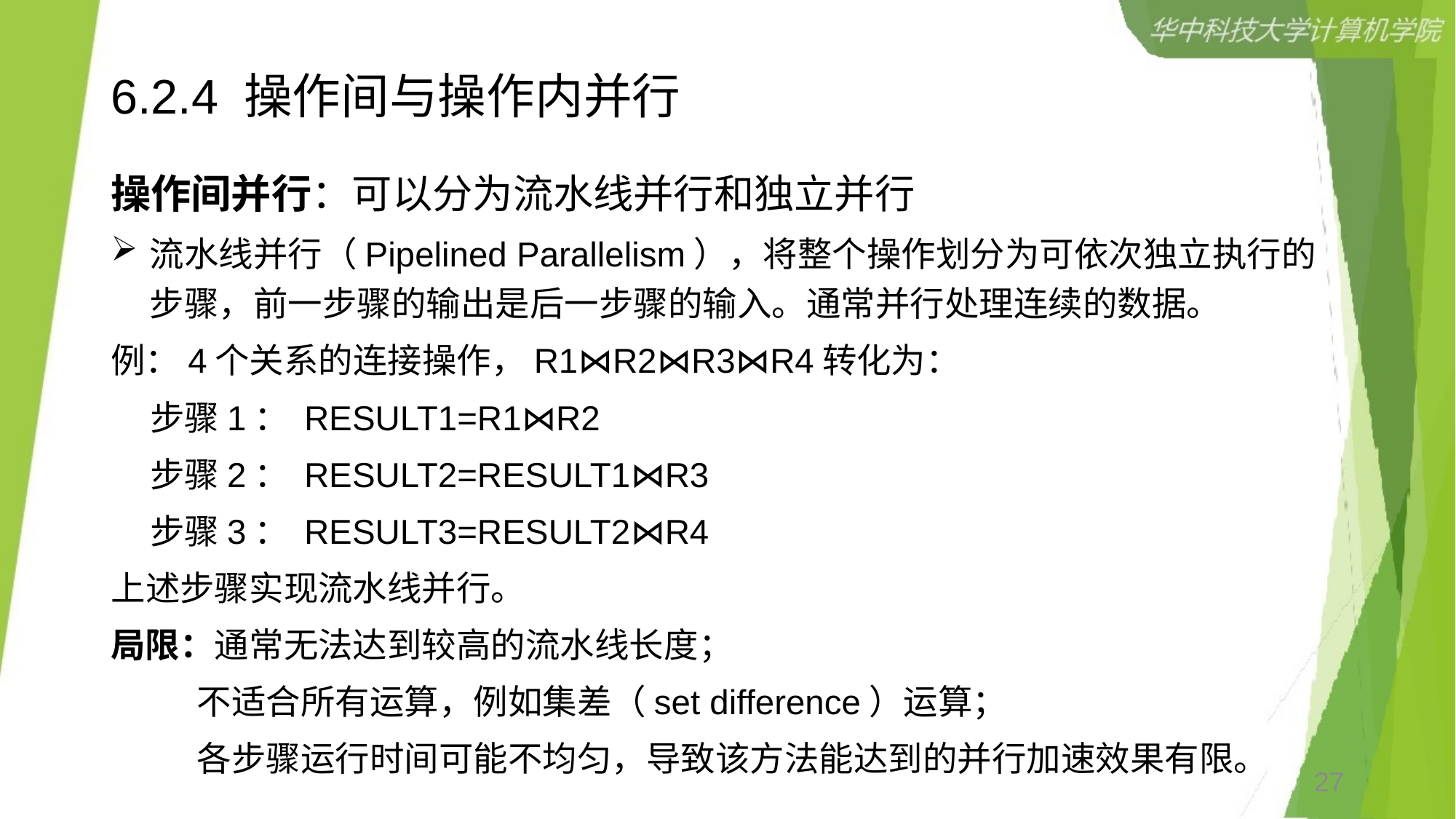

# 6.2.4 操作间与操作内并行
操作间并行：可以分为流水线并行和独立并行
流水线并行（Pipelined Parallelism），将整个操作划分为可依次独立执行的步骤，前一步骤的输出是后一步骤的输入。通常并行处理连续的数据。
例：4个关系的连接操作，R1⋈R2⋈R3⋈R4转化为：
    步骤1： RESULT1=R1⋈R2
    步骤2： RESULT2=RESULT1⋈R3
    步骤3： RESULT3=RESULT2⋈R4
上述步骤实现流水线并行。
局限：通常无法达到较高的流水线长度；
          不适合所有运算，例如集差（set difference）运算；
          各步骤运行时间可能不均匀，导致该方法能达到的并行加速效果有限。
27